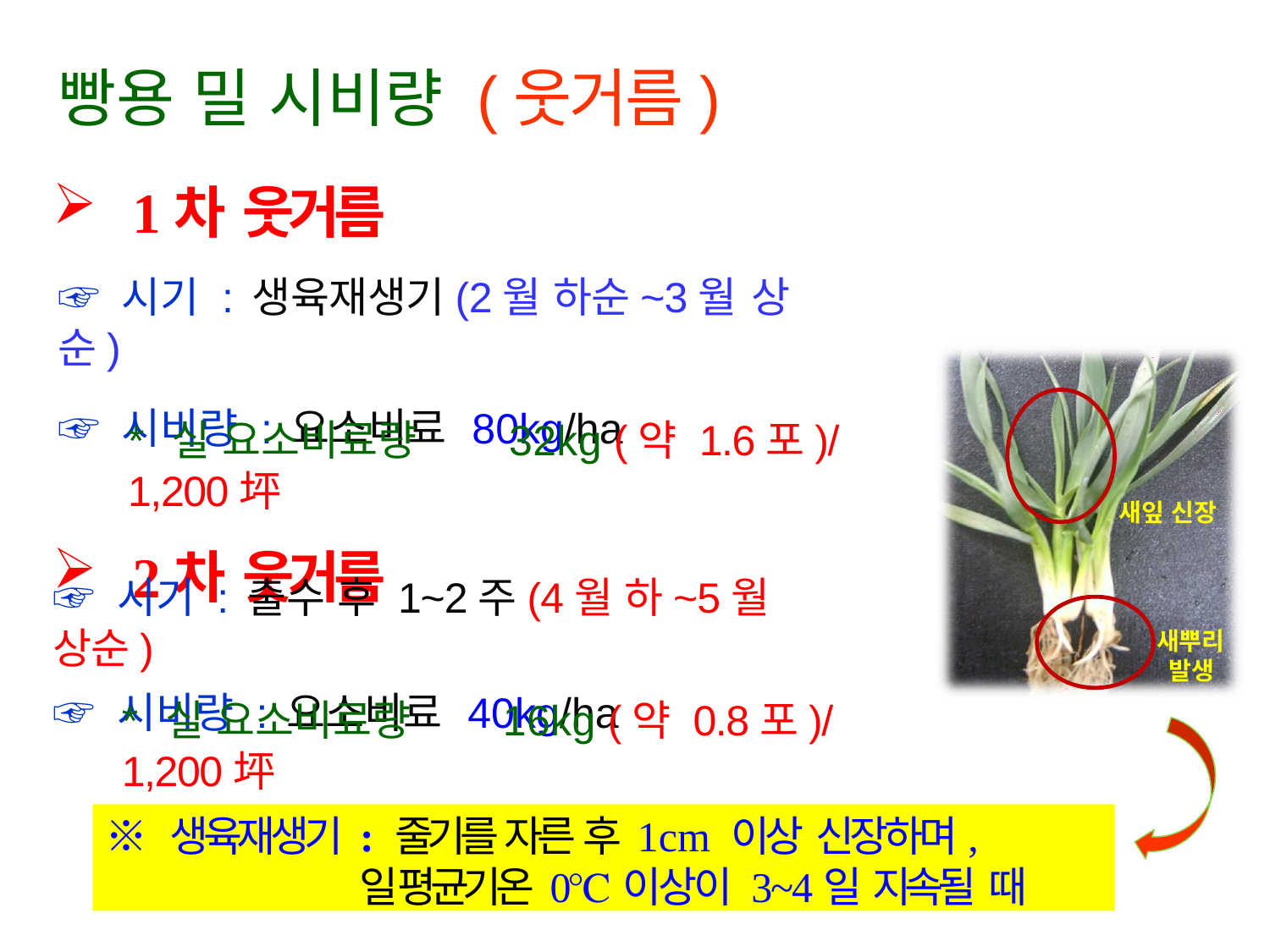

# 빵용 밀 시비량 (웃거름)
1차 웃거름
☞ 시기 : 생육재생기(2월 하순~3월 상순)
☞ 시비량 : 요소비료 80kg/ha

*  실 요소비료량	32kg (약 1.6포)/1,200坪
2차 웃거름
새잎 신장
☞ 시기 : 출수 후 1~2주(4월 하~5월 상순)
☞ 시비량 : 요소비료 40kg/ha
새뿌리  발생
*  실 요소비료량	16kg (약 0.8포)/1,200坪

※ 생육재생기 : 줄기를 자른 후 1cm 이상 신장하며,
일 평균기온 0℃이상이 3~4일 지속될 때